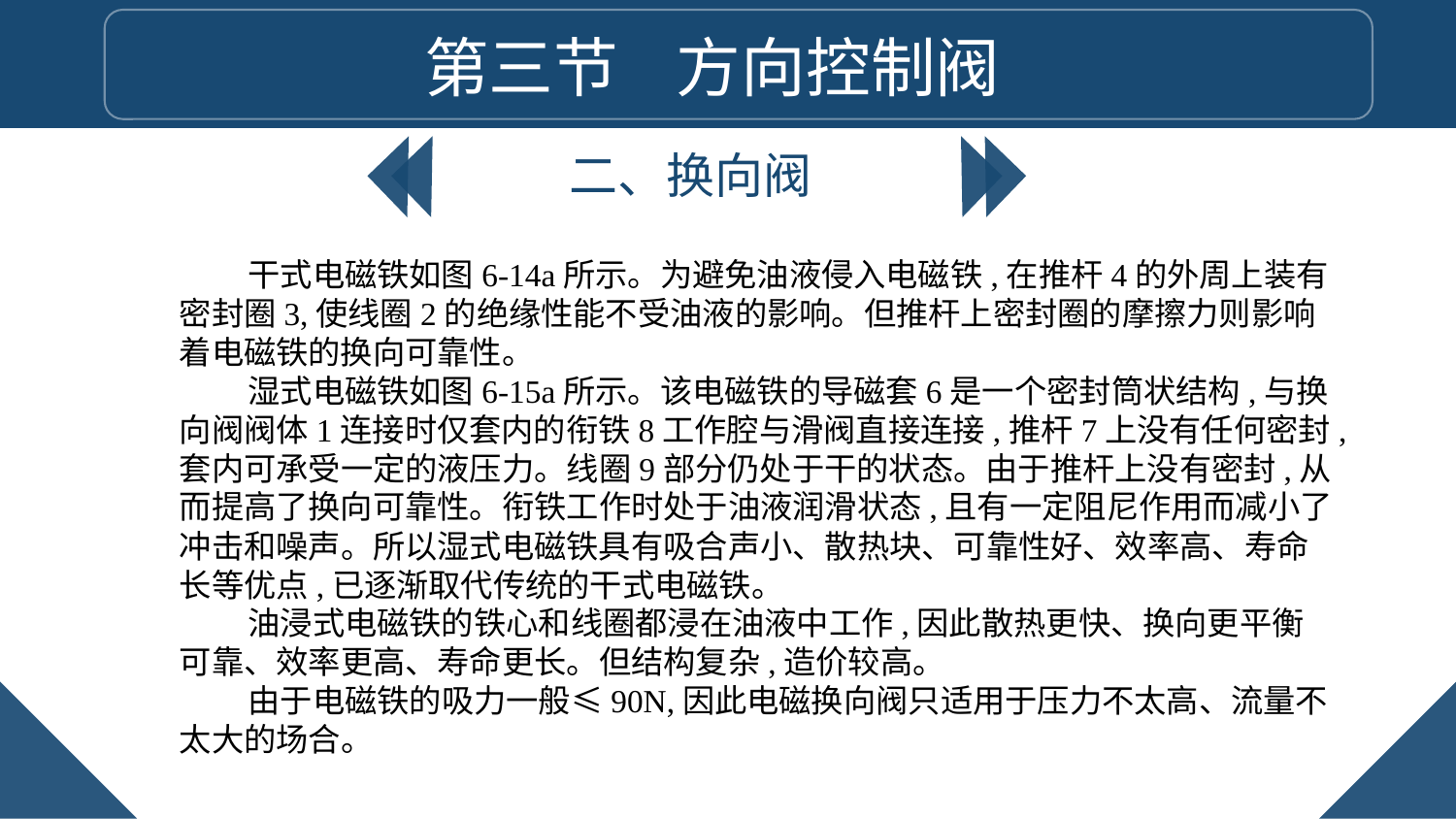

第三节    方向控制阀
二、换向阀

干式电磁铁如图6-14a所示。为避免油液侵入电磁铁,在推杆4的外周上装有密封圈3,使线圈2的绝缘性能不受油液的影响。但推杆上密封圈的摩擦力则影响着电磁铁的换向可靠性。
湿式电磁铁如图6-15a所示。该电磁铁的导磁套6是一个密封筒状结构,与换向阀阀体1连接时仅套内的衔铁8工作腔与滑阀直接连接,推杆7上没有任何密封,套内可承受一定的液压力。线圈9部分仍处于干的状态。由于推杆上没有密封,从而提高了换向可靠性。衔铁工作时处于油液润滑状态,且有一定阻尼作用而减小了冲击和噪声。所以湿式电磁铁具有吸合声小、散热块、可靠性好、效率高、寿命长等优点,已逐渐取代传统的干式电磁铁。
油浸式电磁铁的铁心和线圈都浸在油液中工作,因此散热更快、换向更平衡可靠、效率更高、寿命更长。但结构复杂,造价较高。
由于电磁铁的吸力一般≤90N,因此电磁换向阀只适用于压力不太高、流量不太大的场合。